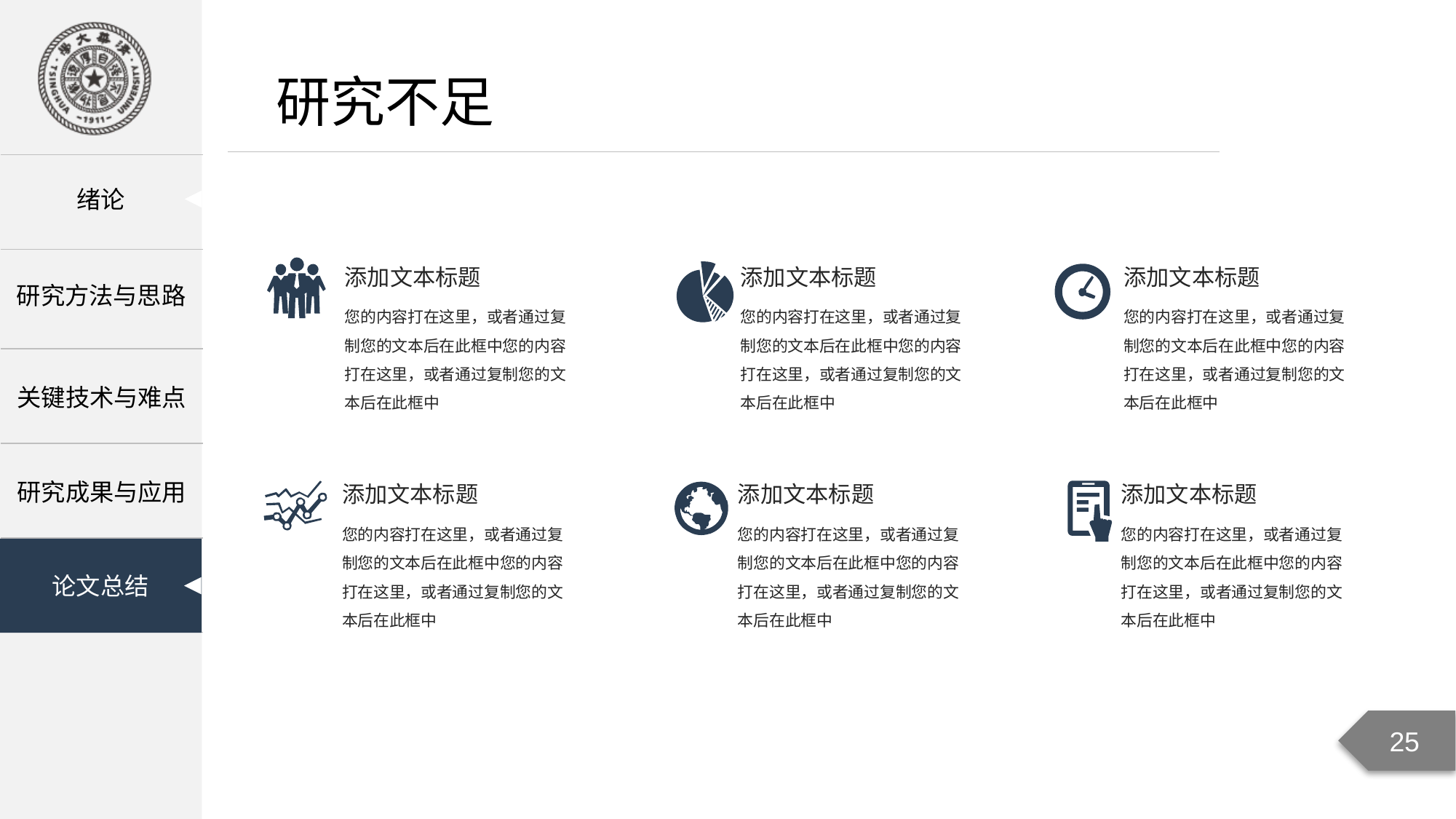

研究不足

添加文本标题
添加文本标题
添加文本标题

您的内容打在这里，或者通过复制您的文本后在此框中您的内容打在这里，或者通过复制您的文本后在此框中

您的内容打在这里，或者通过复制您的文本后在此框中您的内容打在这里，或者通过复制您的文本后在此框中

您的内容打在这里，或者通过复制您的文本后在此框中您的内容打在这里，或者通过复制您的文本后在此框中

添加文本标题
添加文本标题
添加文本标题

您的内容打在这里，或者通过复制您的文本后在此框中您的内容打在这里，或者通过复制您的文本后在此框中

您的内容打在这里，或者通过复制您的文本后在此框中您的内容打在这里，或者通过复制您的文本后在此框中

您的内容打在这里，或者通过复制您的文本后在此框中您的内容打在这里，或者通过复制您的文本后在此框中